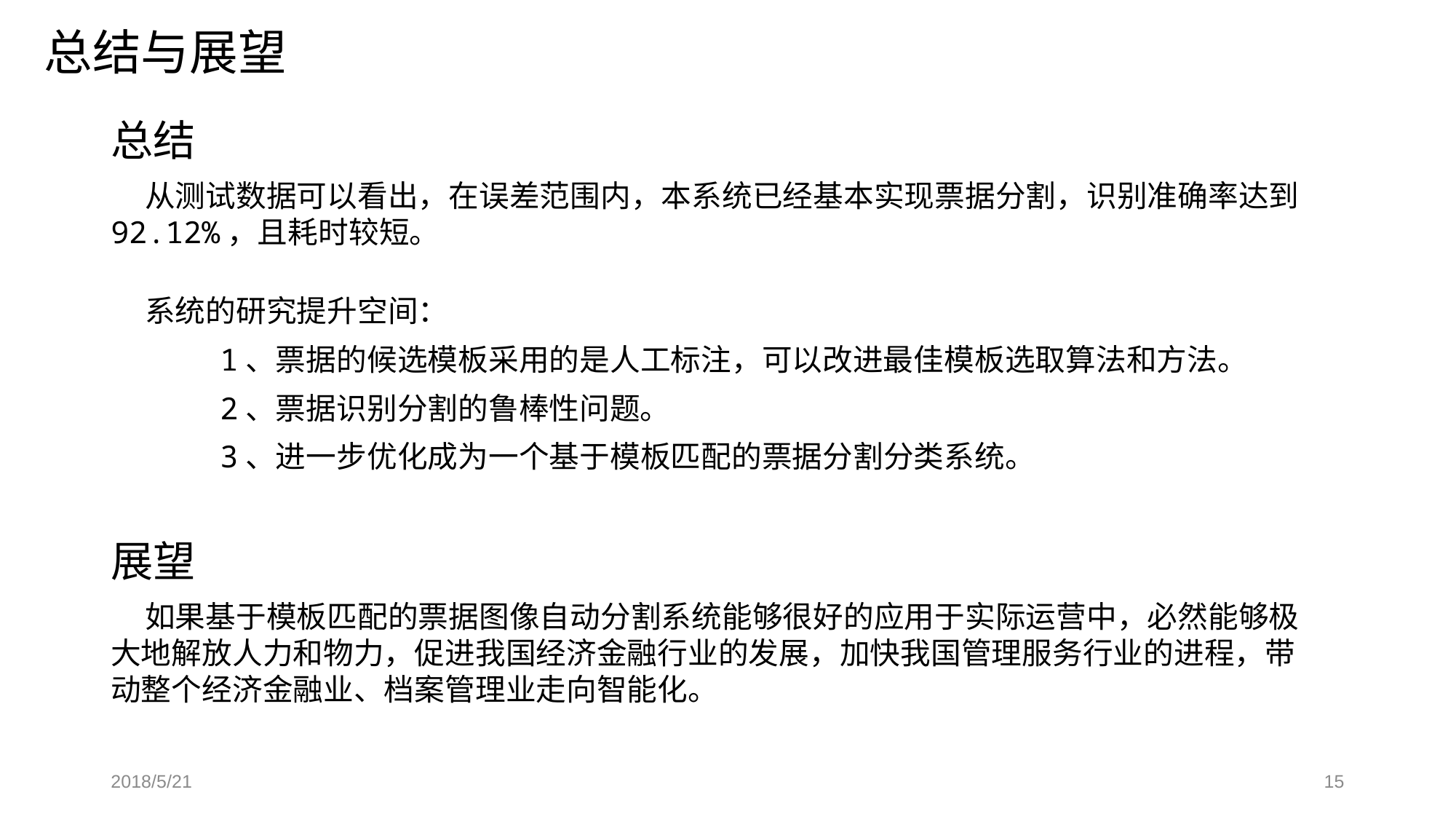

总结与展望
总结
    从测试数据可以看出，在误差范围内，本系统已经基本实现票据分割，识别准确率达到92.12%，且耗时较短。

    系统的研究提升空间：
1、票据的候选模板采用的是人工标注，可以改进最佳模板选取算法和方法。
2、票据识别分割的鲁棒性问题。
3、进一步优化成为一个基于模板匹配的票据分割分类系统。

展望
    如果基于模板匹配的票据图像自动分割系统能够很好的应用于实际运营中，必然能够极大地解放人力和物力，促进我国经济金融行业的发展，加快我国管理服务行业的进程，带动整个经济金融业、档案管理业走向智能化。
2018/5/21
15